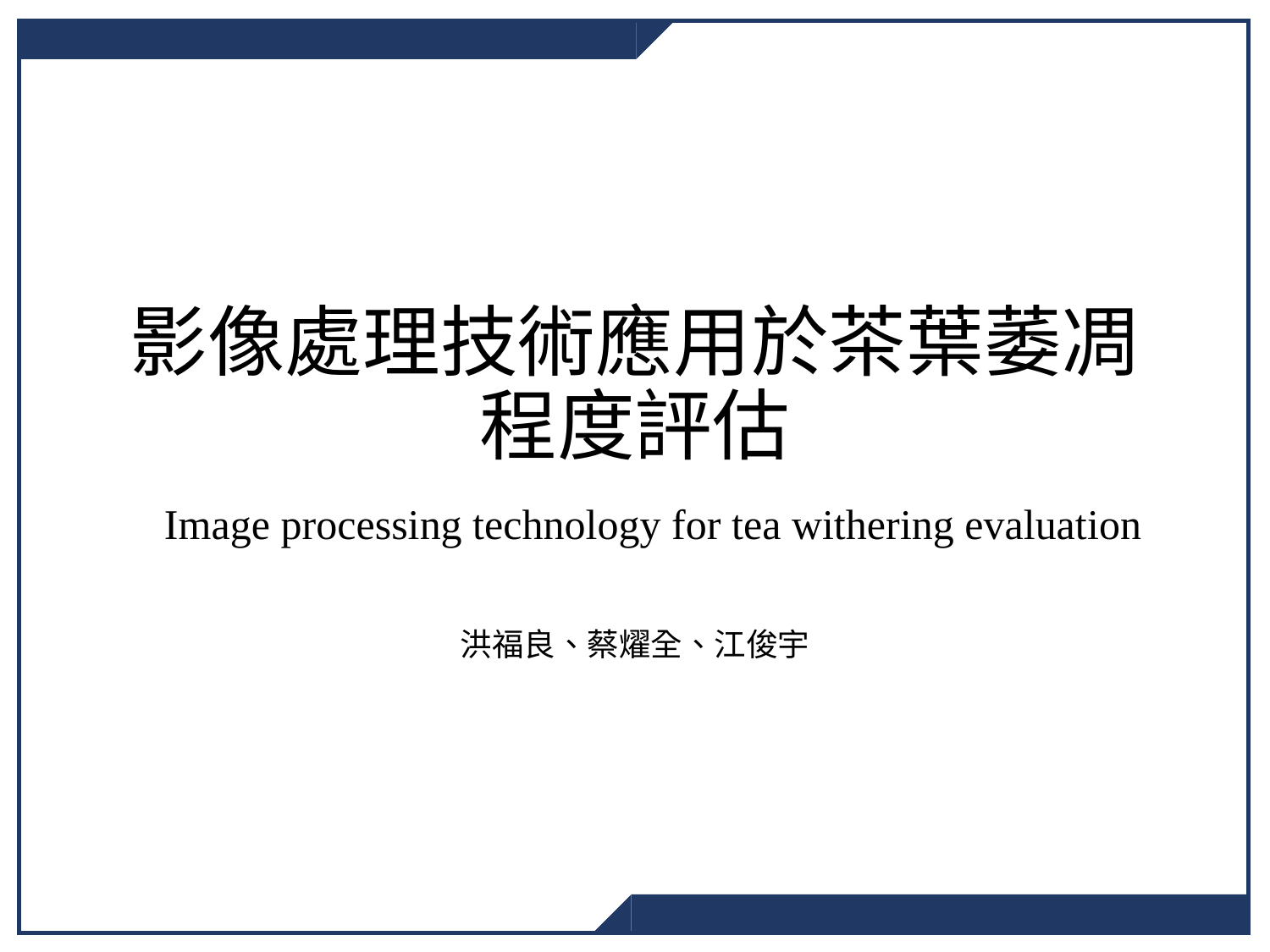

# 影像處理技術應用於茶葉萎凋程度評估

Image processing technology for tea withering evaluation
洪福良、蔡燿全、江俊宇